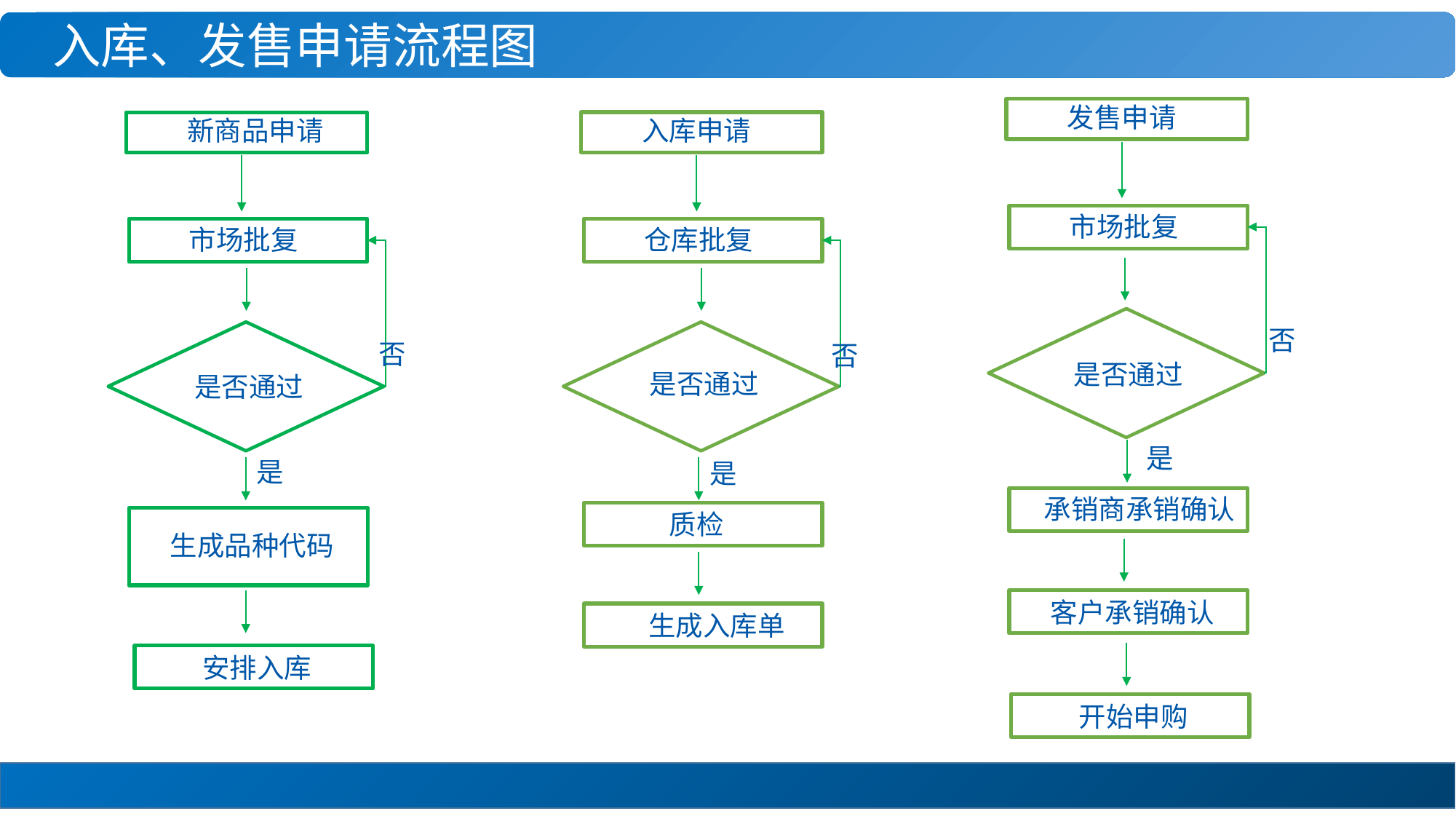

入库、发售申请流程图

发售申请

入库申请
新商品申请

市场批复

仓库批复
市场批复

否

否
否
是否通过
是否通过
是否通过
是
是
是
承销商承销确认

质检

生成品种代码
客户承销确认

生成入库单

安排入库

开始申购